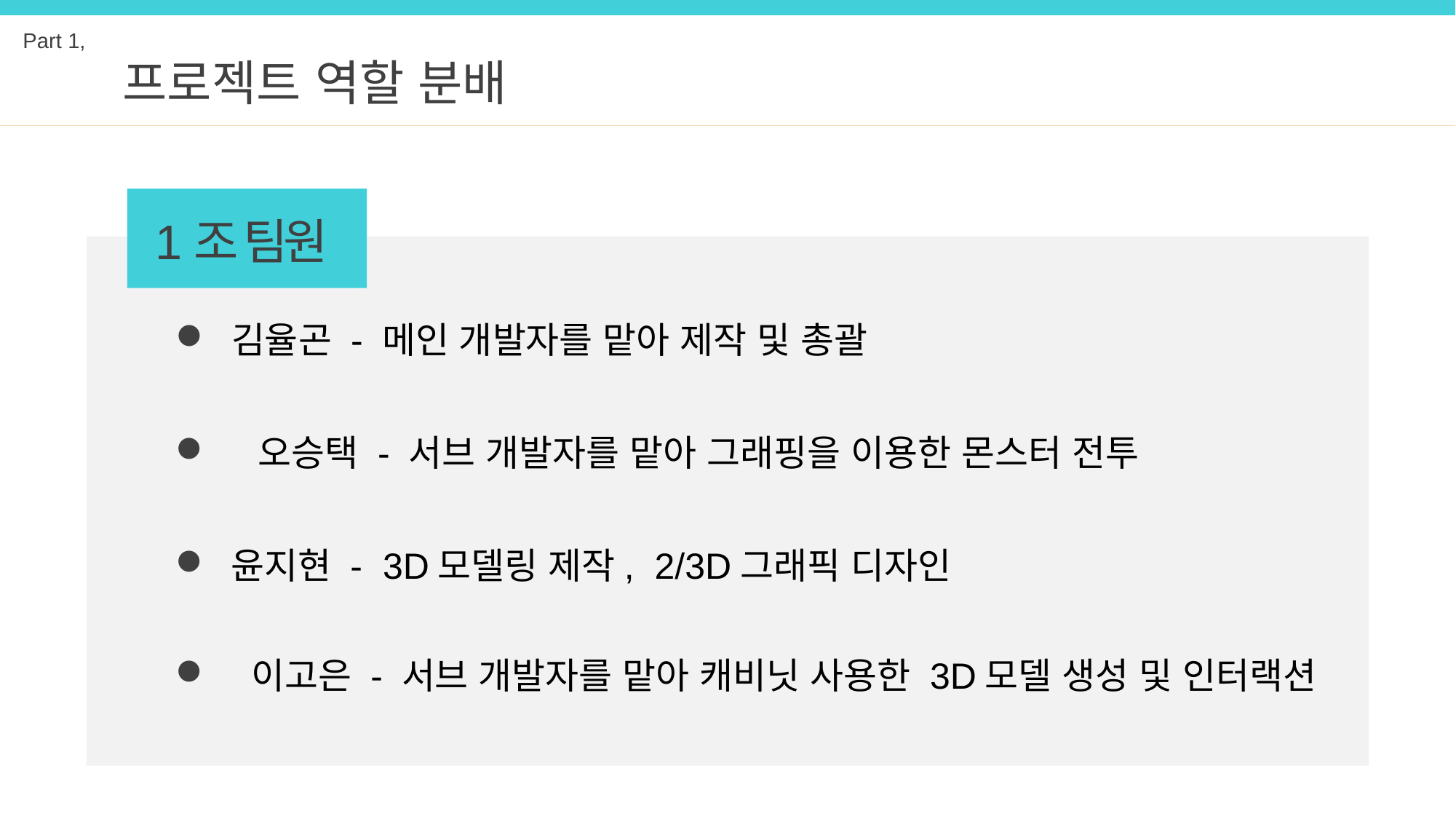

Part 1,
프로젝트 역할 분배

1조 팀원

김율곤 - 메인 개발자를 맡아 제작 및 총괄

오승택 - 서브 개발자를 맡아 그래핑을 이용한 몬스터 전투

윤지현 -  3D모델링 제작,  2/3D그래픽 디자인

이고은 - 서브 개발자를 맡아 캐비닛 사용한 3D모델 생성 및 인터랙션